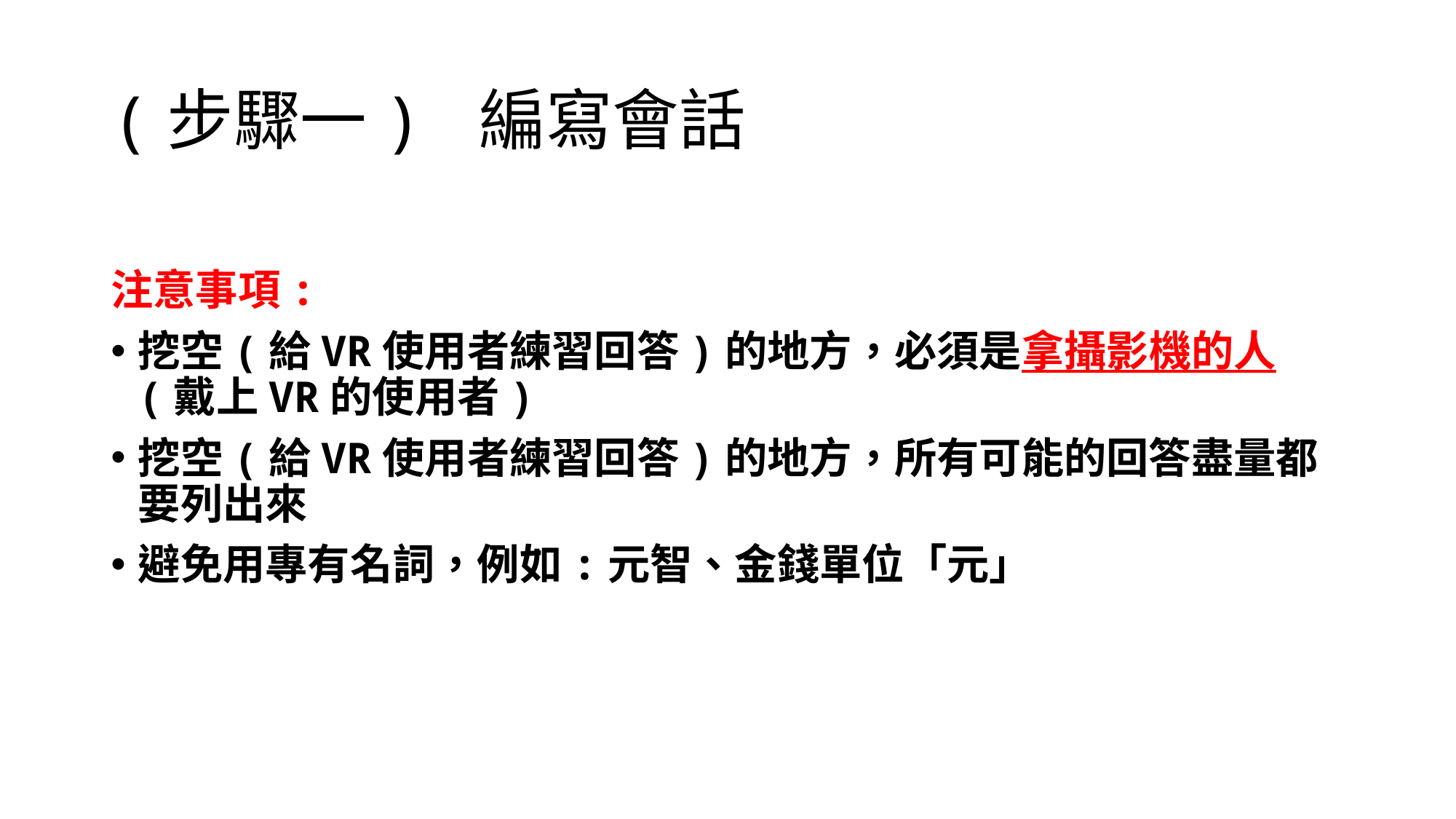

# (步驟一) 編寫會話
注意事項:
挖空(給VR使用者練習回答)的地方，必須是拿攝影機的人(戴上VR的使用者)
挖空(給VR使用者練習回答)的地方，所有可能的回答盡量都要列出來
避免用專有名詞，例如:元智、金錢單位「元」